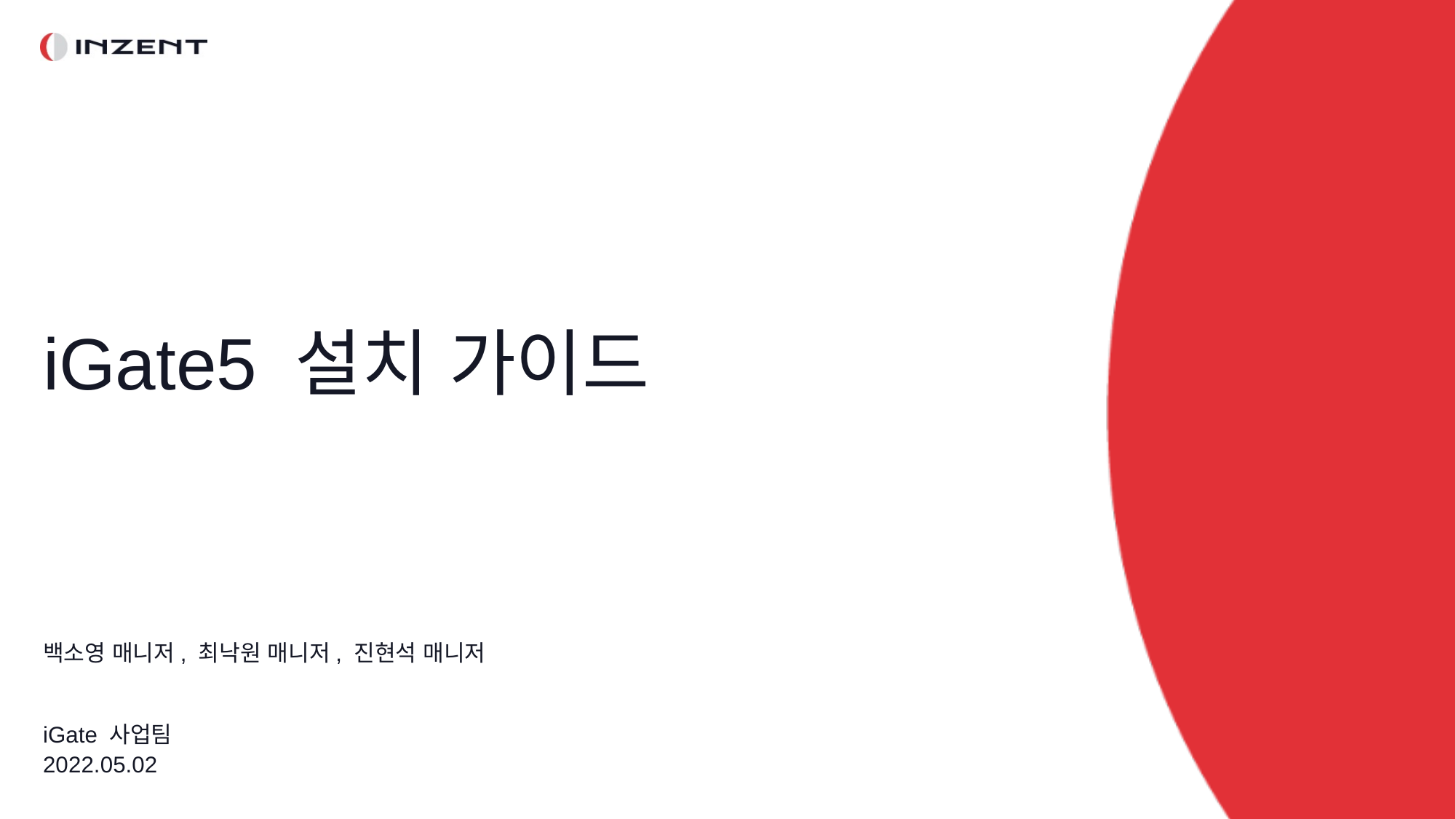

iGate5 설치 가이드
백소영 매니저, 최낙원 매니저, 진현석 매니저
iGate 사업팀
2022.05.02